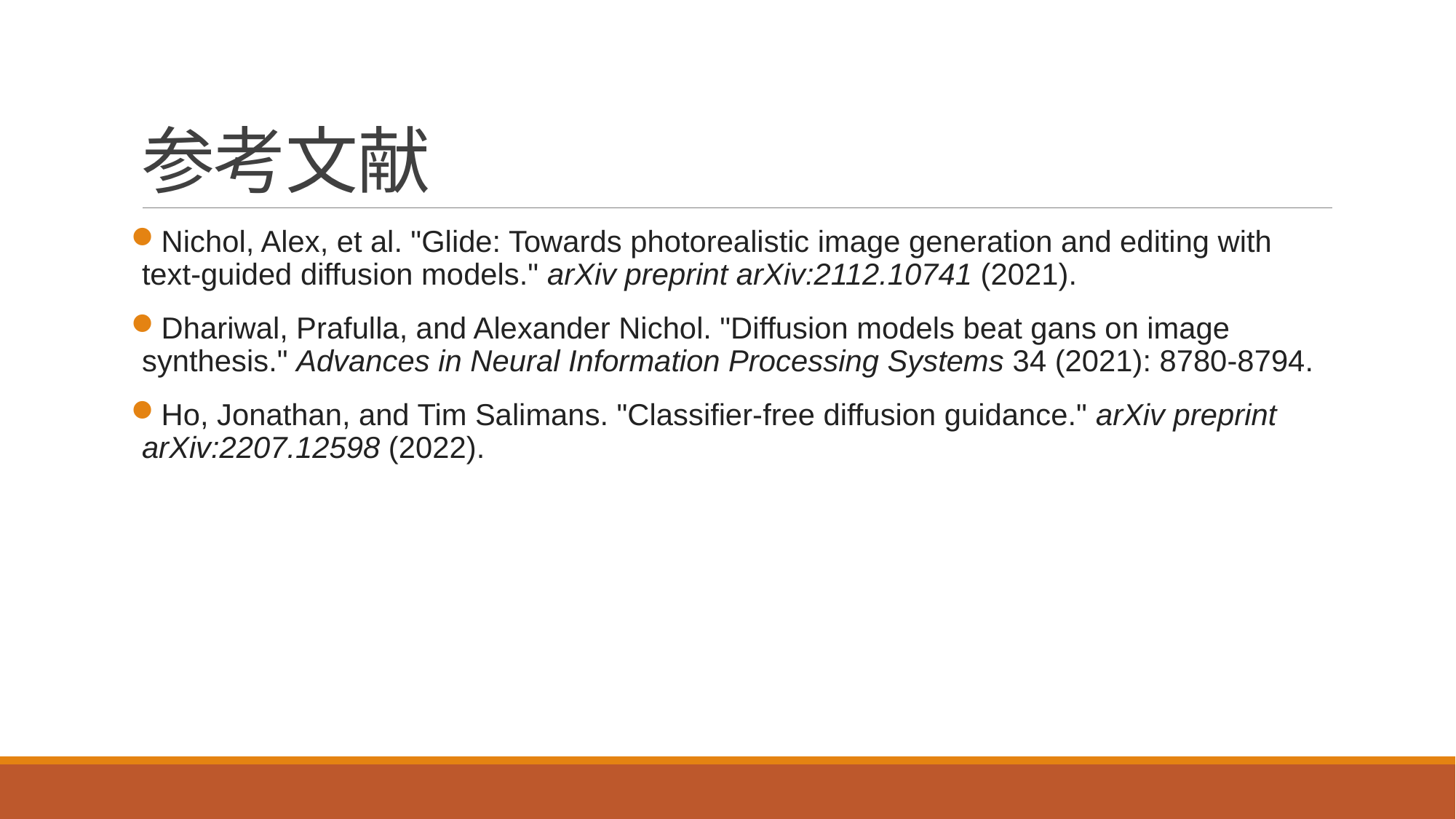

# 参考文献
Nichol, Alex, et al. "Glide: Towards photorealistic image generation and editing with text-guided diffusion models." arXiv preprint arXiv:2112.10741 (2021).
Dhariwal, Prafulla, and Alexander Nichol. "Diffusion models beat gans on image synthesis." Advances in Neural Information Processing Systems 34 (2021): 8780-8794.
Ho, Jonathan, and Tim Salimans. "Classifier-free diffusion guidance." arXiv preprint arXiv:2207.12598 (2022).